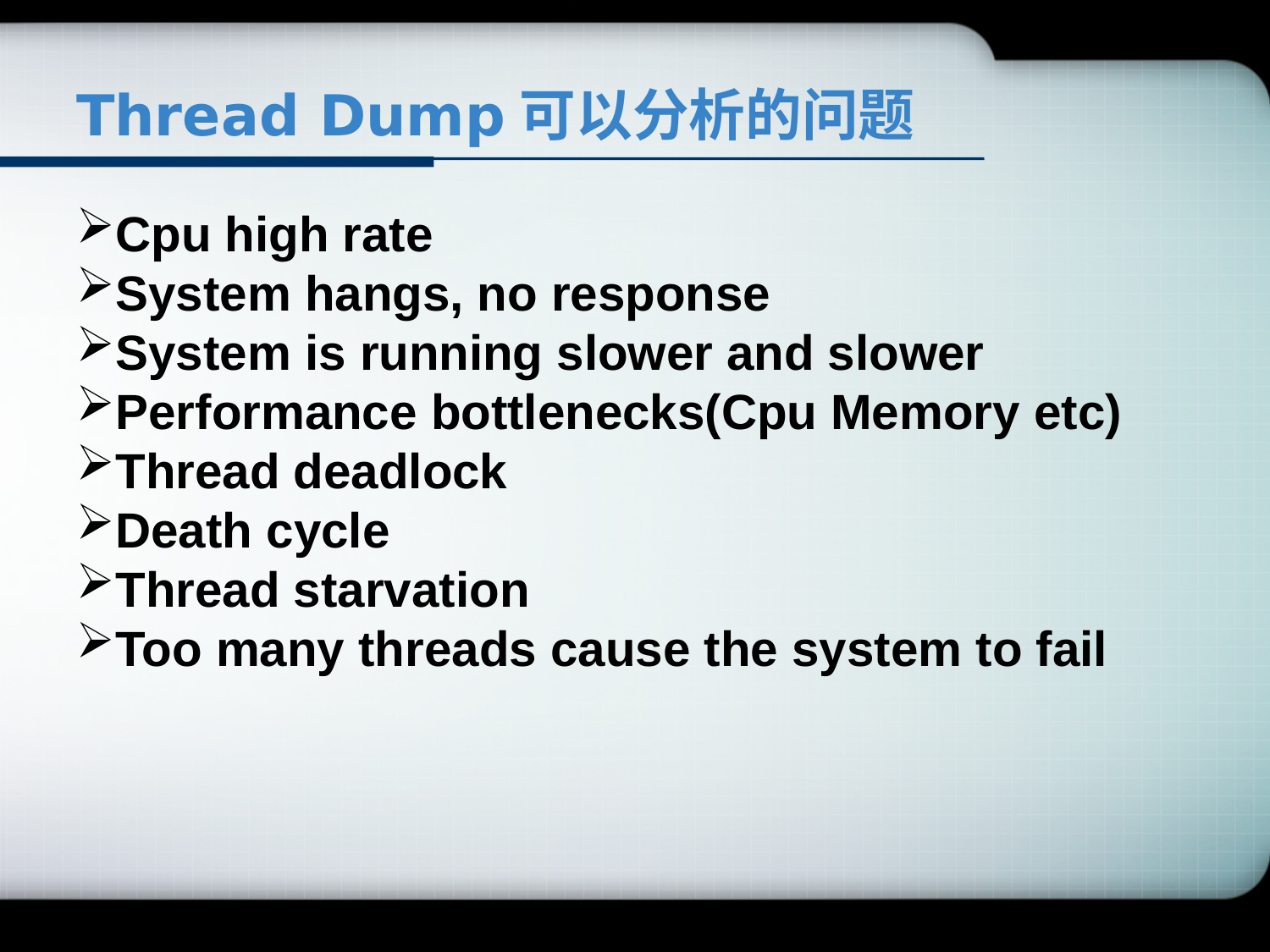

# Thread Dump可以分析的问题
Cpu high rate
System hangs, no response
System is running slower and slower
Performance bottlenecks(Cpu Memory etc)
Thread deadlock
Death cycle
Thread starvation
Too many threads cause the system to fail